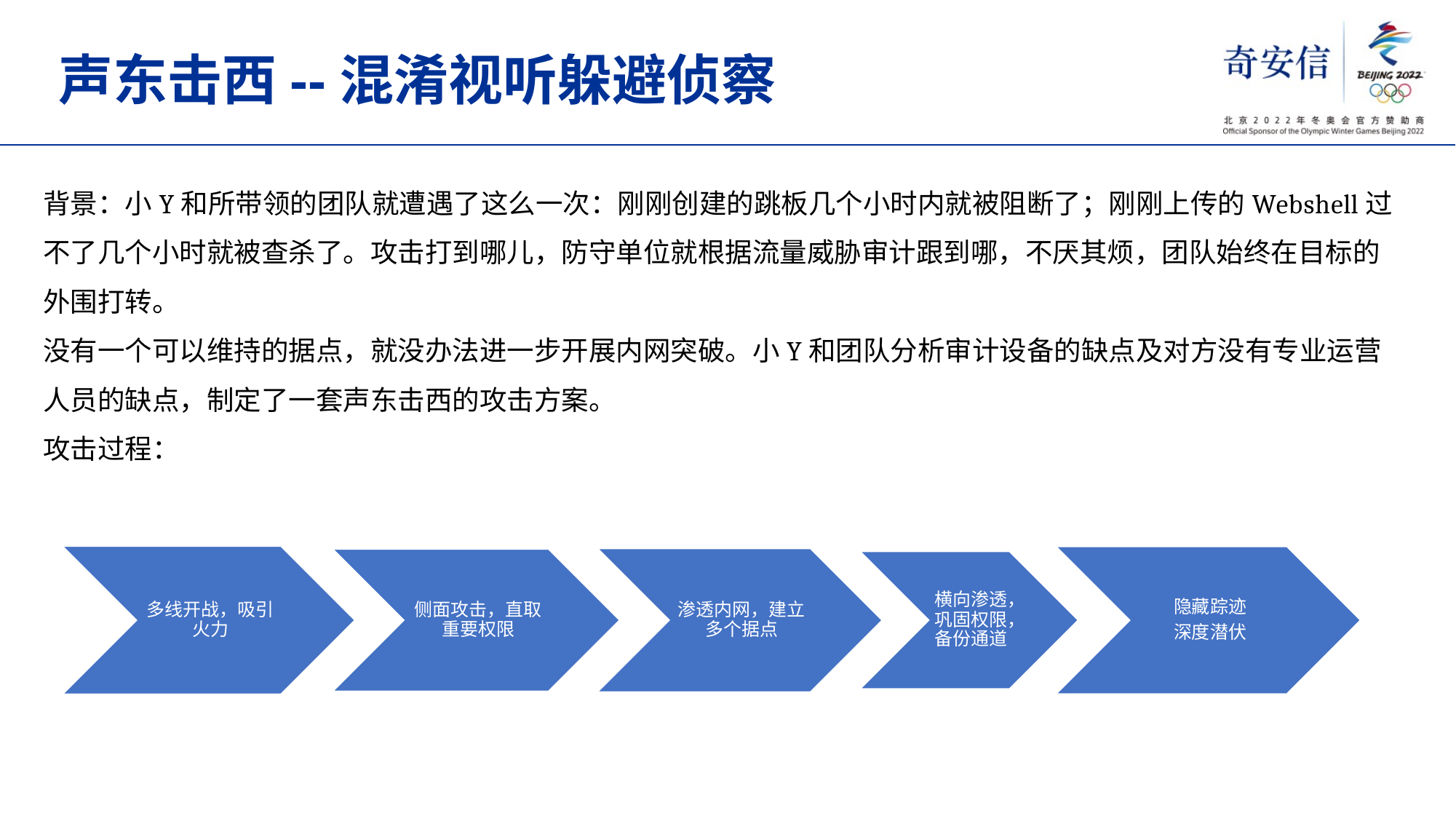

# 声东击西--混淆视听躲避侦察
背景：小Y和所带领的团队就遭遇了这么一次：刚刚创建的跳板几个小时内就被阻断了；刚刚上传的Webshell过不了几个小时就被查杀了。攻击打到哪儿，防守单位就根据流量威胁审计跟到哪，不厌其烦，团队始终在目标的外围打转。
没有一个可以维持的据点，就没办法进一步开展内网突破。小Y和团队分析审计设备的缺点及对方没有专业运营人员的缺点，制定了一套声东击西的攻击方案。
攻击过程：

多线开战，吸引火力
侧面攻击，直取重要权限
渗透内网，建立多个据点
横向渗透，巩固权限，备份通道
隐藏踪迹
深度潜伏